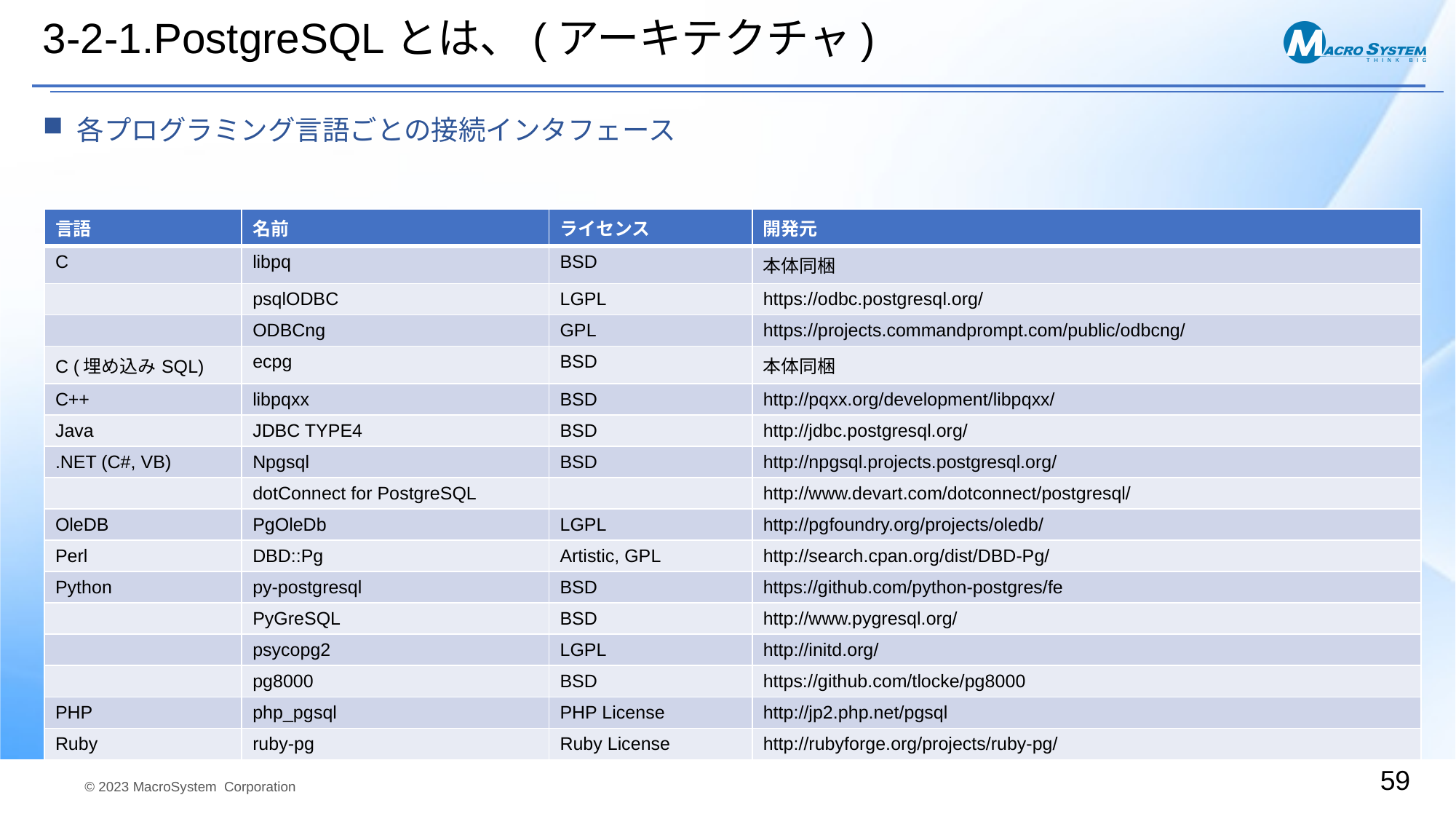

# 3-2-1.PostgreSQLとは、(アーキテクチャ)
各プログラミング言語ごとの接続インタフェース
| 言語 | 名前 | ライセンス | 開発元 |
| --- | --- | --- | --- |
| C | libpq | BSD | 本体同梱 |
|  | psqlODBC | LGPL | https://odbc.postgresql.org/ |
|  | ODBCng | GPL | https://projects.commandprompt.com/public/odbcng/ |
| C (埋め込みSQL) | ecpg | BSD | 本体同梱 |
| C++ | libpqxx | BSD | http://pqxx.org/development/libpqxx/ |
| Java | JDBC TYPE4 | BSD | http://jdbc.postgresql.org/ |
| .NET (C#, VB) | Npgsql | BSD | http://npgsql.projects.postgresql.org/ |
|  | dotConnect for PostgreSQL |  | http://www.devart.com/dotconnect/postgresql/ |
| OleDB | PgOleDb | LGPL | http://pgfoundry.org/projects/oledb/ |
| Perl | DBD::Pg | Artistic, GPL | http://search.cpan.org/dist/DBD-Pg/ |
| Python | py-postgresql | BSD | https://github.com/python-postgres/fe |
|  | PyGreSQL | BSD | http://www.pygresql.org/ |
|  | psycopg2 | LGPL | http://initd.org/ |
|  | pg8000 | BSD | https://github.com/tlocke/pg8000 |
| PHP | php\_pgsql | PHP License | http://jp2.php.net/pgsql |
| Ruby | ruby-pg | Ruby License | http://rubyforge.org/projects/ruby-pg/ |